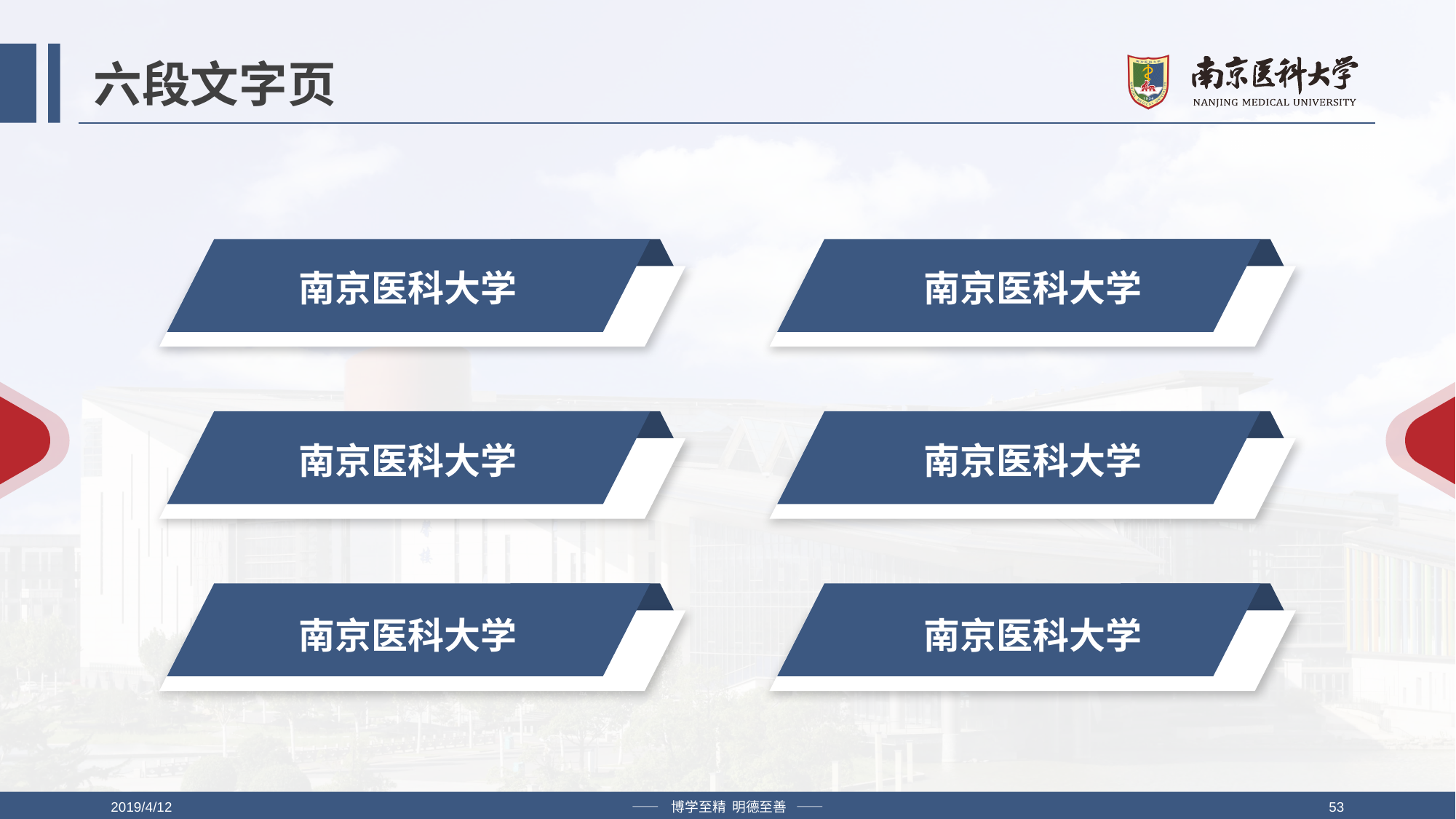

# 六段文字页

南京医科大学
南京医科大学

南京医科大学
南京医科大学

南京医科大学
南京医科大学

2019/4/12
——   博学至精  明德至善   ——
53